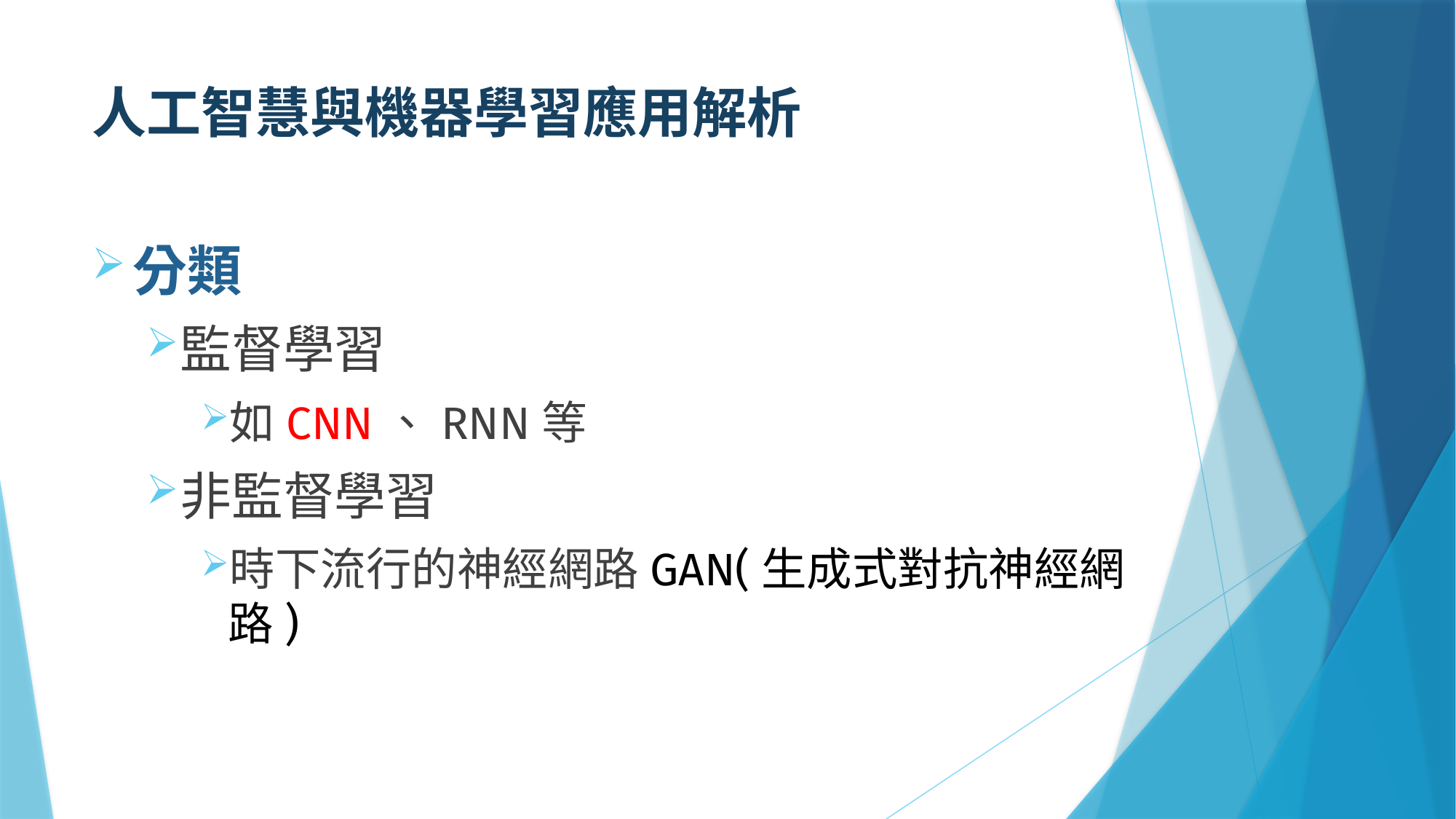

# 人工智慧與機器學習應用解析
分類
監督學習
如CNN、RNN等
非監督學習
時下流行的神經網路GAN(生成式對抗神經網路)